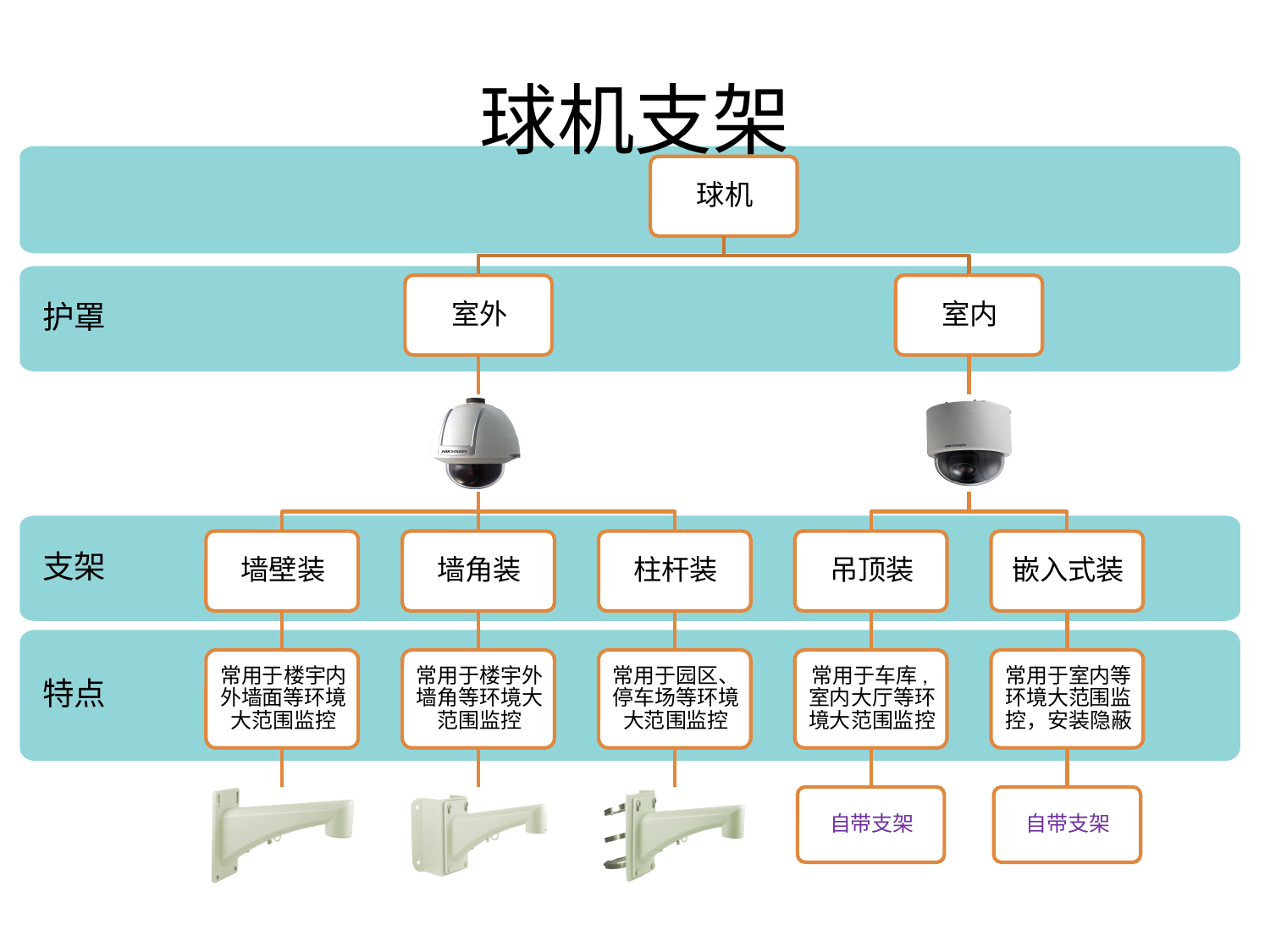

# 球机支架

球机
室外

墙壁装
常用于楼宇内外墙面等环境大范围监控

墙角装
常用于楼宇外墙角等环境大范围监控

柱杆装
常用于园区、停车场等环境大范围监控

室内

吊顶装
常用于车库,室内大厅等环境大范围监控
自带支架
嵌入式装
常用于室内等环境大范围监控，安装隐蔽
自带支架
护罩
支架
特点